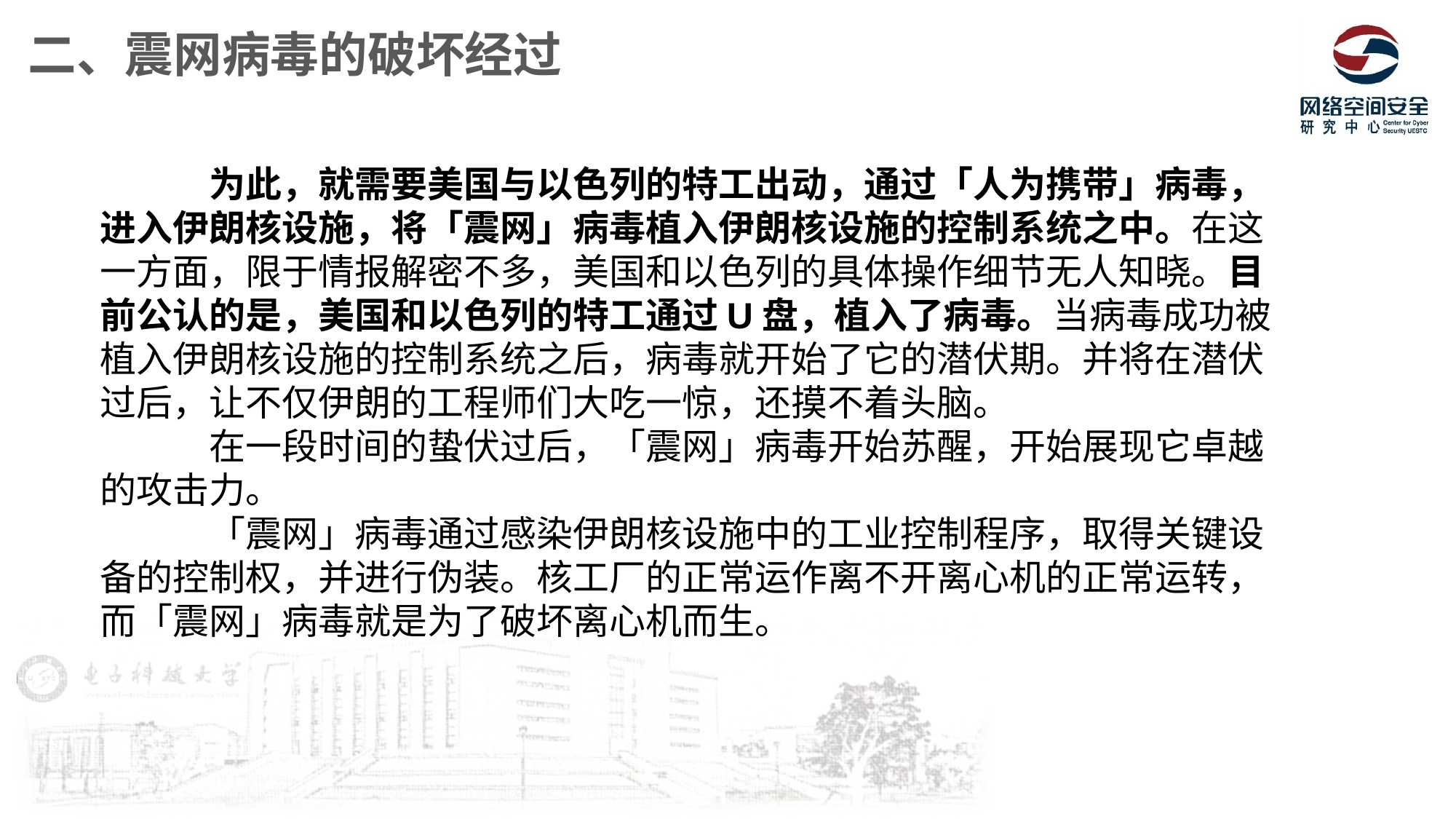

二、震网病毒的破坏经过
	为此，就需要美国与以色列的特工出动，通过「人为携带」病毒，进入伊朗核设施，将「震网」病毒植入伊朗核设施的控制系统之中。在这一方面，限于情报解密不多，美国和以色列的具体操作细节无人知晓。目前公认的是，美国和以色列的特工通过U盘，植入了病毒。当病毒成功被植入伊朗核设施的控制系统之后，病毒就开始了它的潜伏期。并将在潜伏过后，让不仅伊朗的工程师们大吃一惊，还摸不着头脑。
	在一段时间的蛰伏过后，「震网」病毒开始苏醒，开始展现它卓越的攻击力。
	「震网」病毒通过感染伊朗核设施中的工业控制程序，取得关键设备的控制权，并进行伪装。核工厂的正常运作离不开离心机的正常运转，而「震网」病毒就是为了破坏离心机而生。